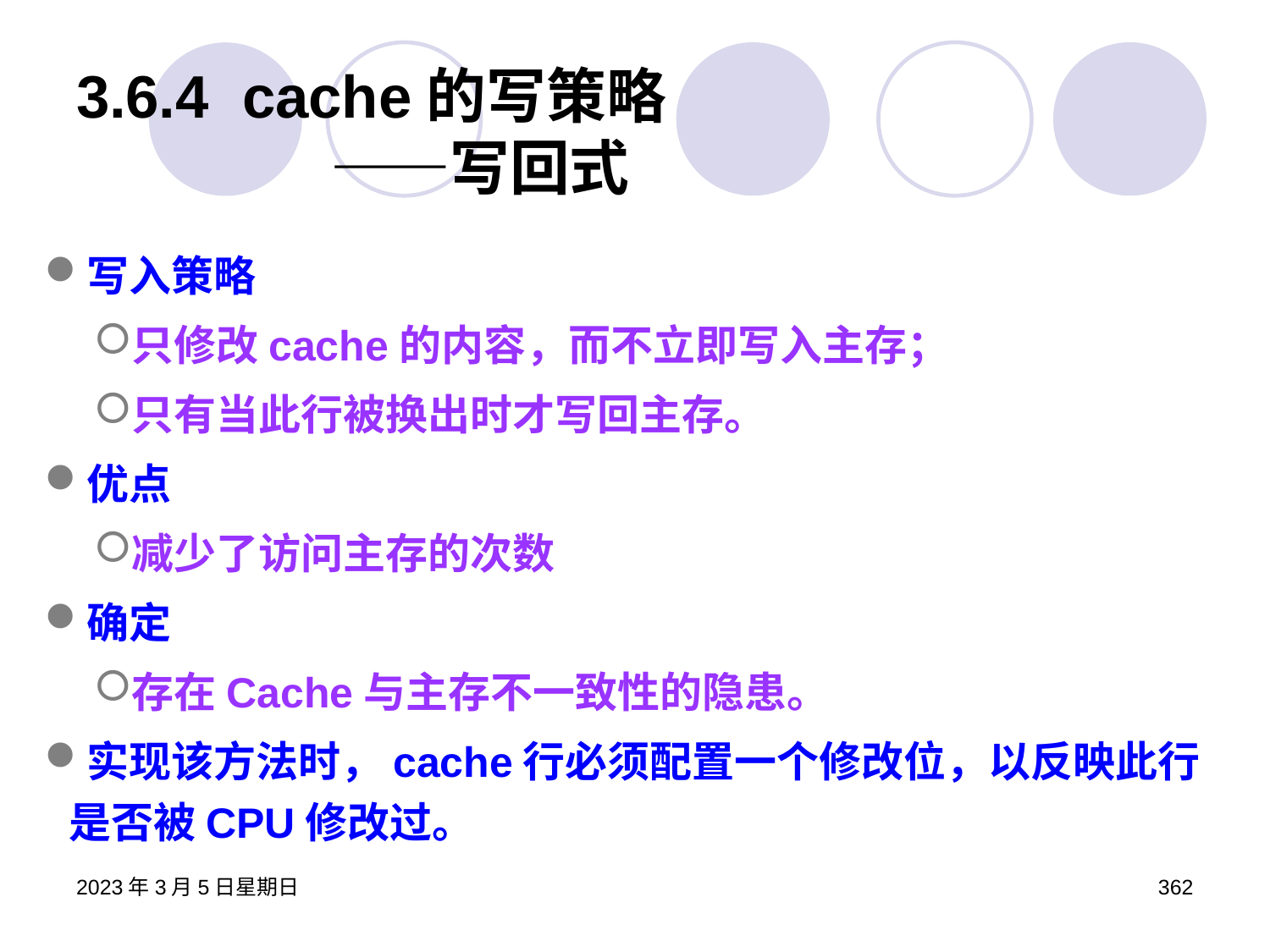

# 3.6.4  cache的写策略 ——写回式
写入策略
只修改cache的内容，而不立即写入主存；
只有当此行被换出时才写回主存。
优点
减少了访问主存的次数
确定
存在Cache与主存不一致性的隐患。
实现该方法时，cache行必须配置一个修改位，以反映此行是否被CPU修改过。
2023年3月5日星期日
362